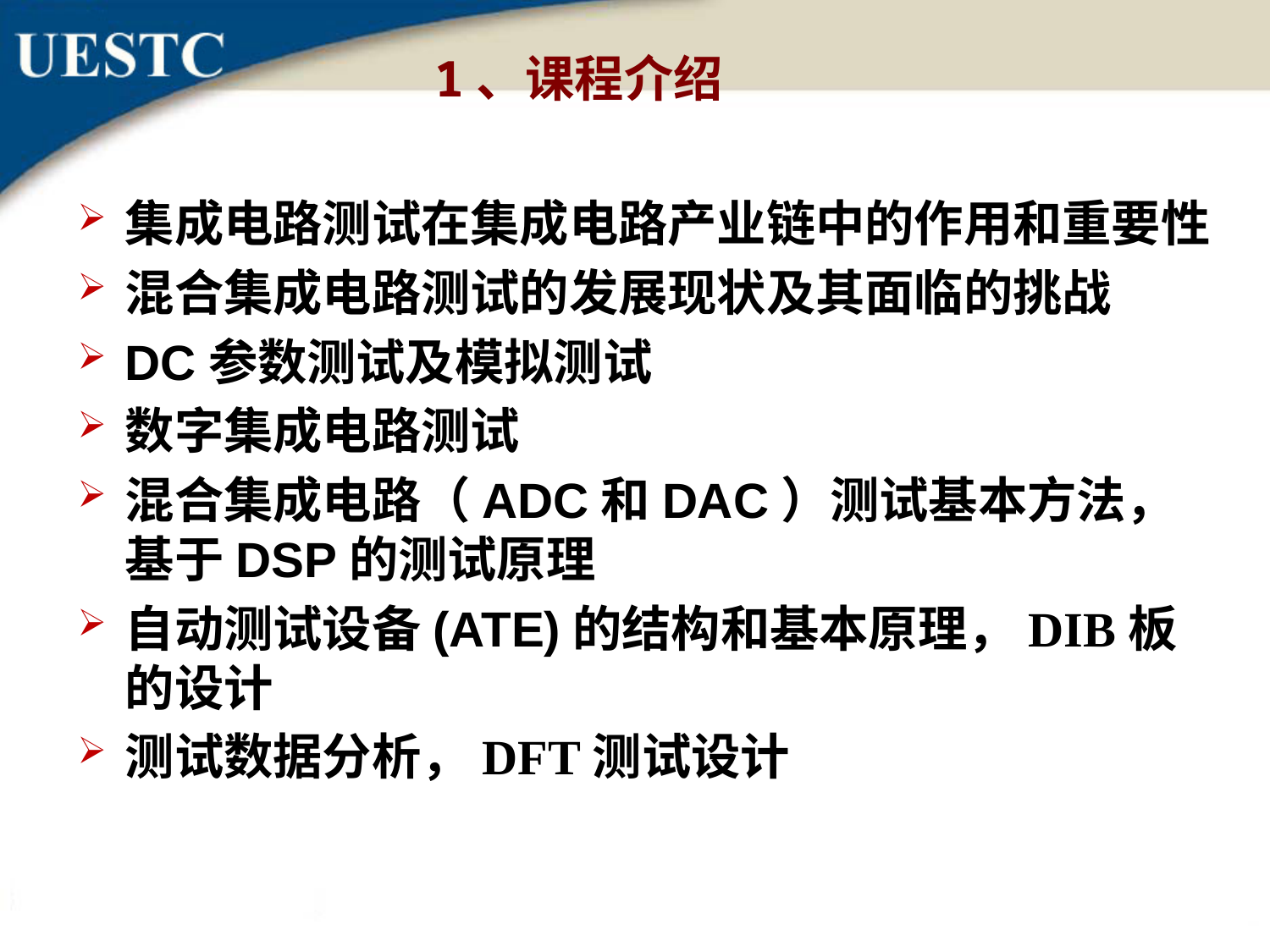

# 1、课程介绍
集成电路测试在集成电路产业链中的作用和重要性
混合集成电路测试的发展现状及其面临的挑战
DC参数测试及模拟测试
数字集成电路测试
混合集成电路（ADC和DAC）测试基本方法， 基于DSP的测试原理
自动测试设备(ATE)的结构和基本原理，DIB板的设计
测试数据分析，DFT测试设计